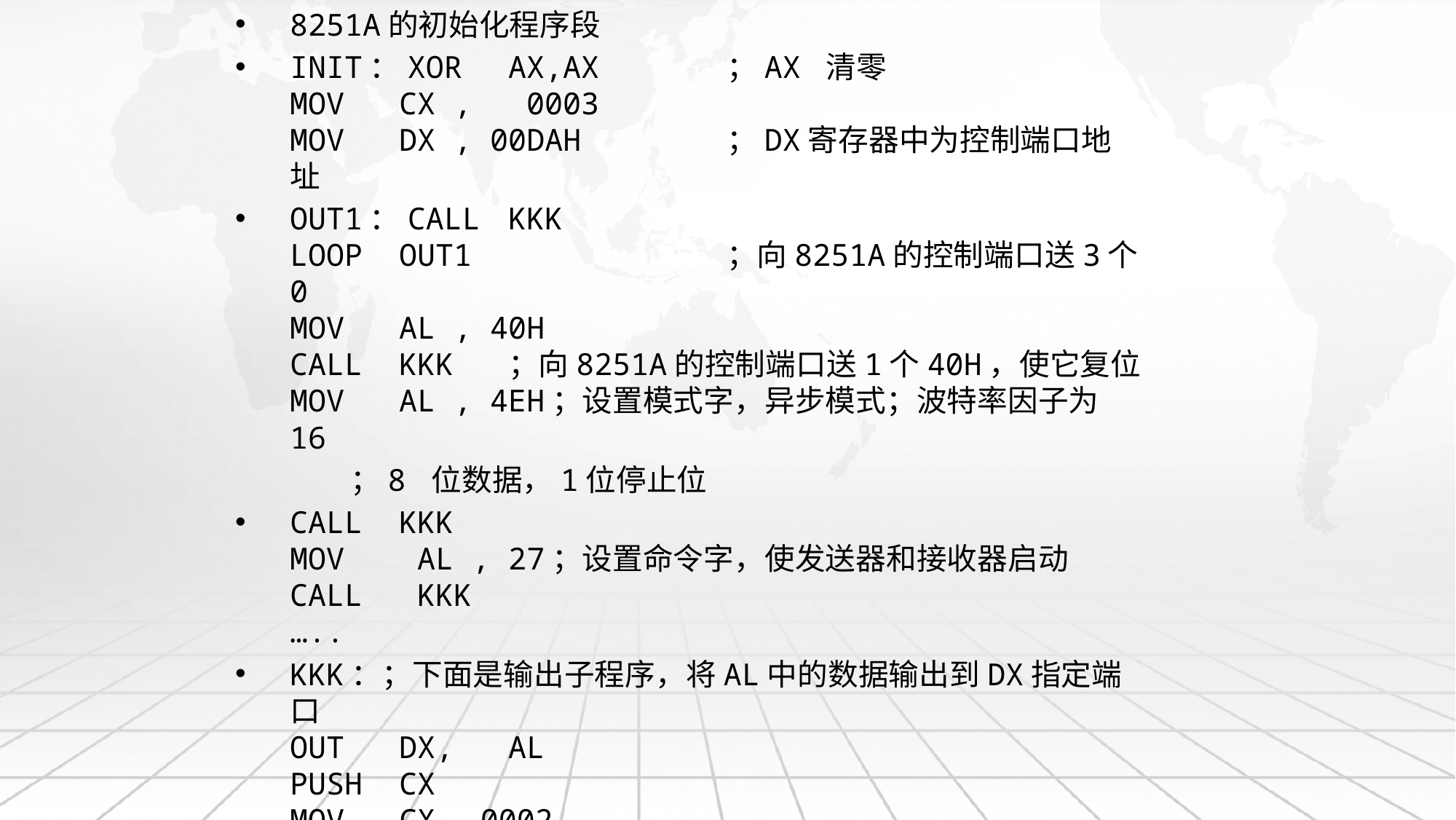

8251A的初始化程序段
INIT：XOR	AX,AX		；AX 清零
MOV	CX ,	 0003
MOV 	DX , 00DAH		；DX寄存器中为控制端口地址
OUT1：CALL	KKK
LOOP	OUT1			；向8251A的控制端口送3个0
MOV 	AL , 40H
CALL	KKK	；向8251A的控制端口送1个40H，使它复位
MOV	AL , 4EH；设置模式字，异步模式；波特率因子为16
                ；8 位数据，1位停止位
CALL	KKK
MOV	 AL , 27；设置命令字，使发送器和接收器启动
CALL	 KKK
…..
KKK：；下面是输出子程序，将AL中的数据输出到DX指定端口
OUT	DX,	AL
PUSH 	CX
MOV 	CX，0002
ABC： LOOP 	ABC			；等待输出动作完成
POP；恢复CX 的内容，并返回
RET